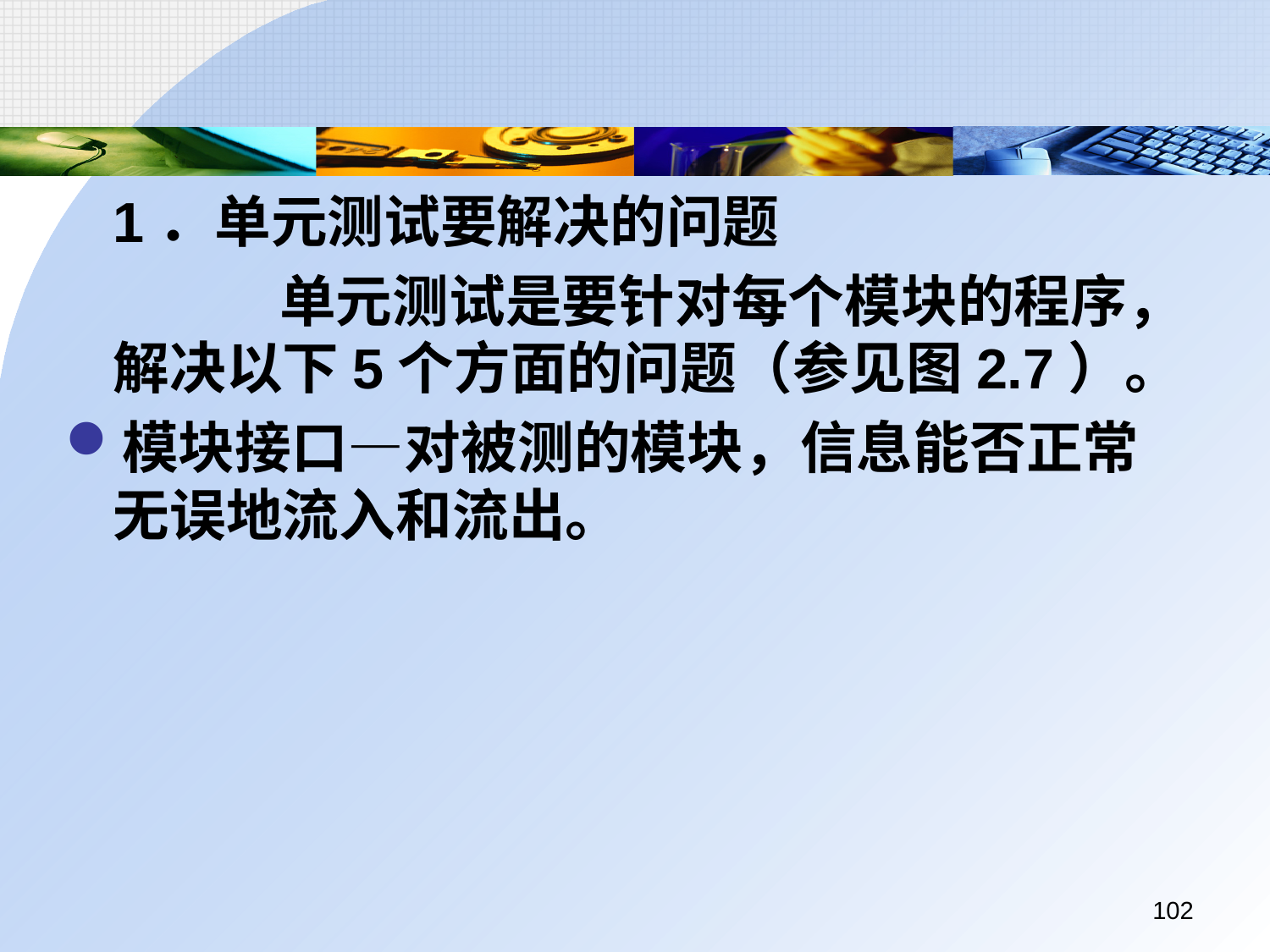

1．单元测试要解决的问题
		  单元测试是要针对每个模块的程序，解决以下5个方面的问题（参见图2.7）。
模块接口—对被测的模块，信息能否正常无误地流入和流出。
102